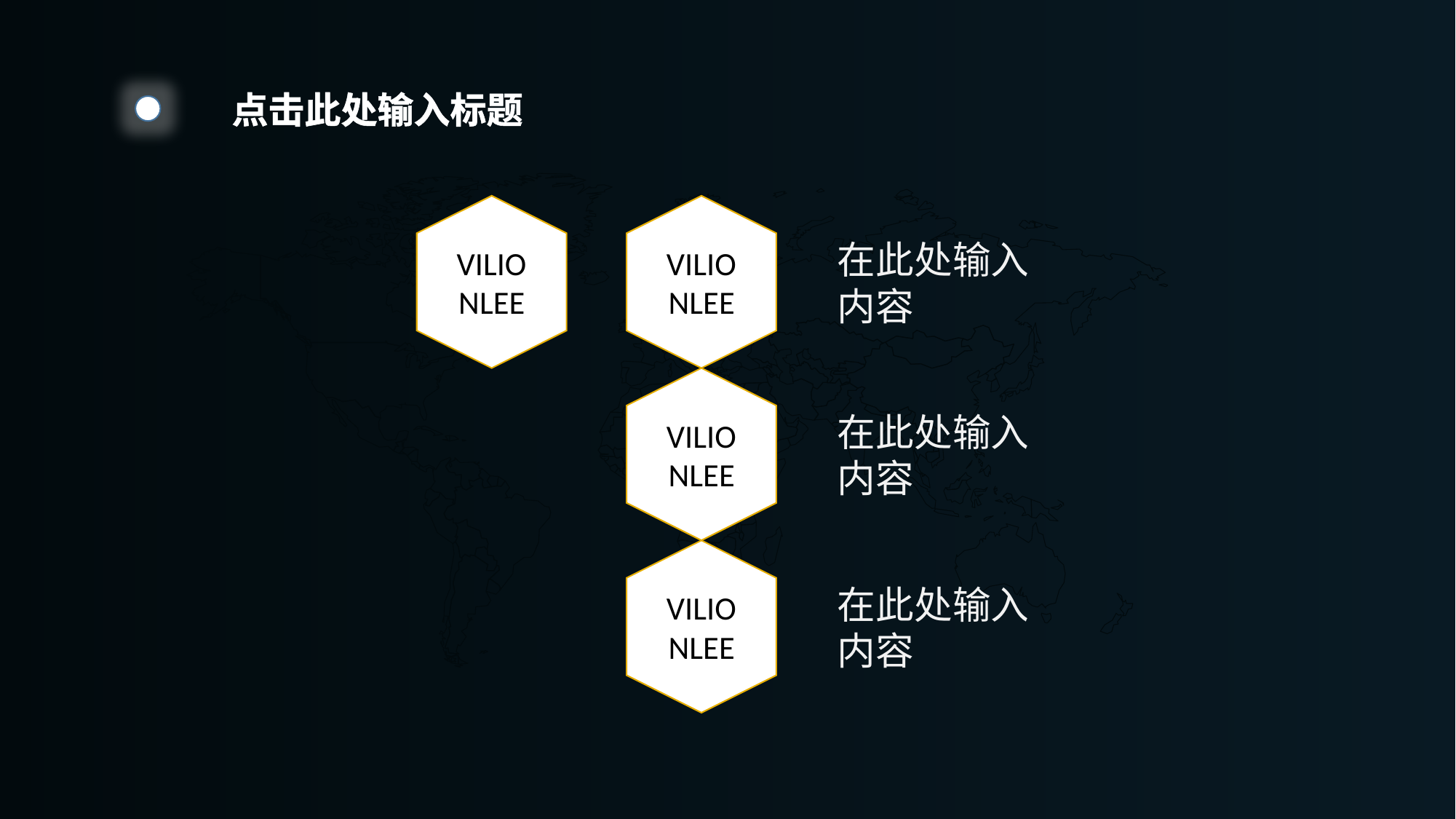

点击此处输入标题

VILIONLEE
VILIONLEE
在此处输入内容
VILIONLEE
VILIONLEE
在此处输入内容
VILIONLEE
VILIONLEE
在此处输入内容